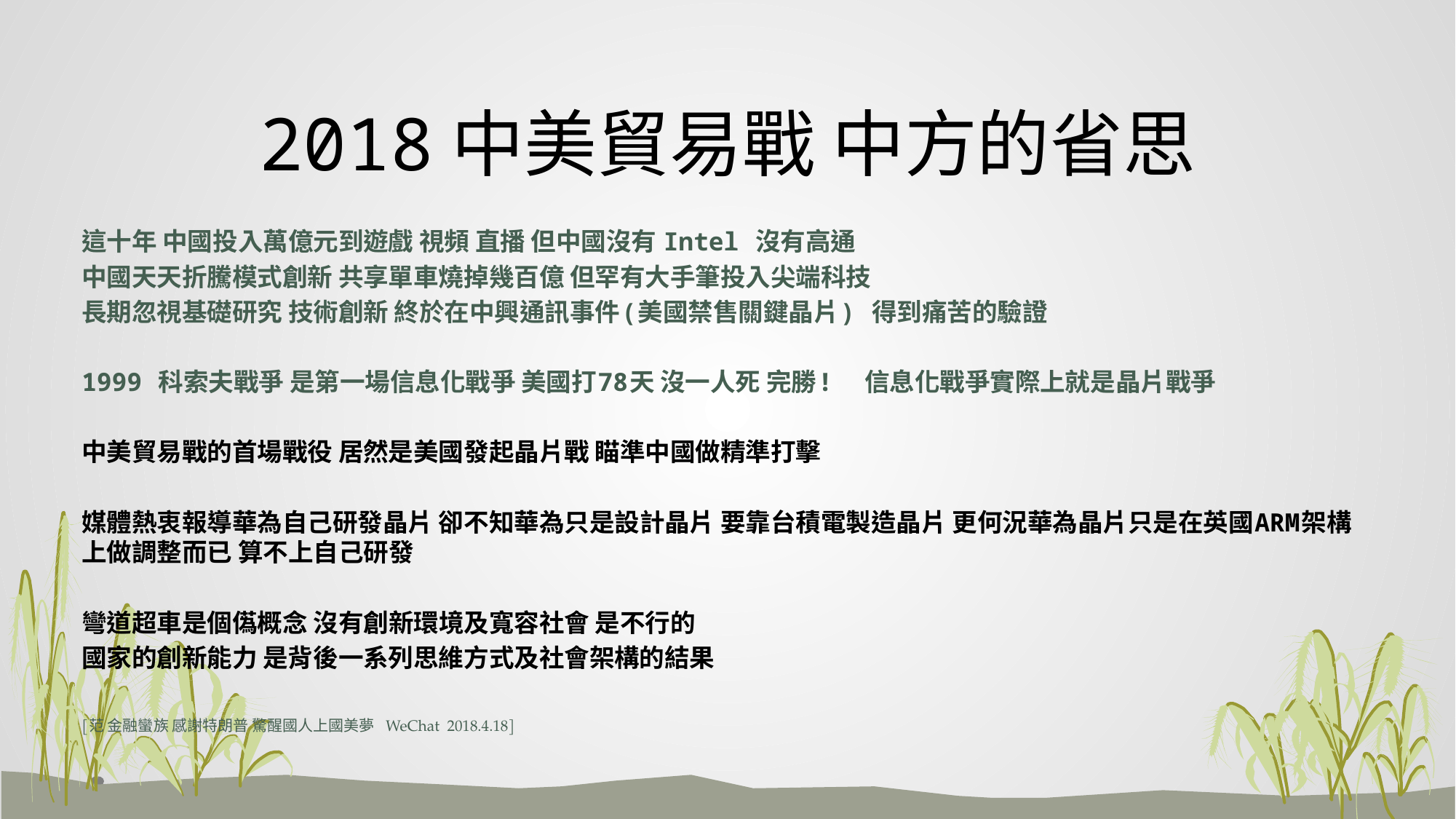

# 2018中美貿易戰 中方的省思
這十年 中國投入萬億元到遊戲 視頻 直播 但中國沒有 Intel 沒有高通
中國天天折騰模式創新 共享單車燒掉幾百億 但罕有大手筆投入尖端科技
長期忽視基礎研究 技術創新 終於在中興通訊事件(美國禁售關鍵晶片) 得到痛苦的驗證

1999 科索夫戰爭 是第一場信息化戰爭 美國打78天 沒一人死 完勝!  信息化戰爭實際上就是晶片戰爭

中美貿易戰的首場戰役 居然是美國發起晶片戰 瞄準中國做精準打擊

媒體熱衷報導華為自己研發晶片 卻不知華為只是設計晶片 要靠台積電製造晶片 更何況華為晶片只是在英國ARM架構上做調整而已 算不上自己研發

彎道超車是個儰概念 沒有創新環境及寬容社會 是不行的
國家的創新能力 是背後一系列思維方式及社會架構的結果

[范 金融蠻族 感謝特朗普 驚醒國人上國美夢   WeChat  2018.4.18]